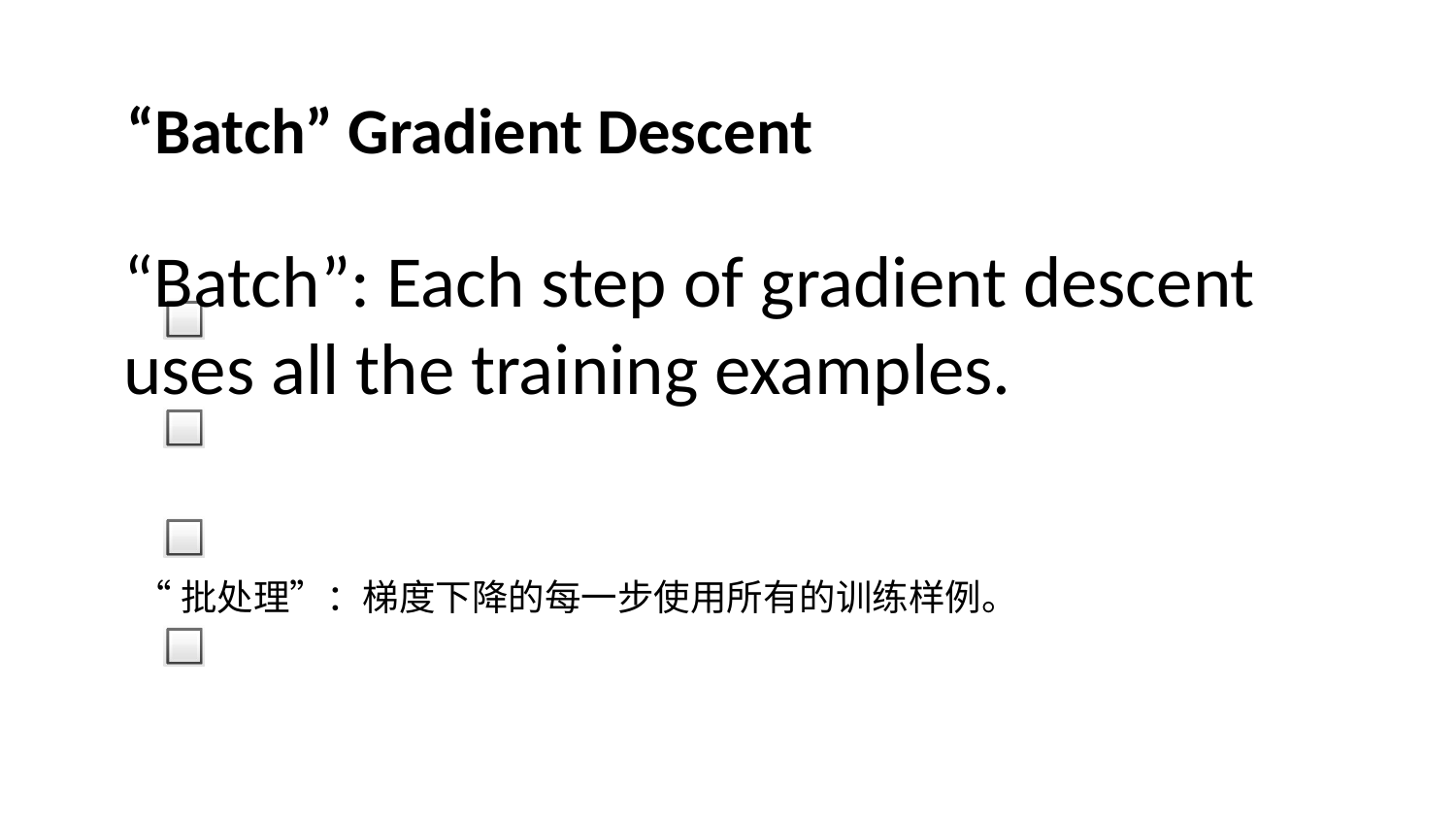

“Batch” Gradient Descent
“Batch”: Each step of gradient descent uses all the training examples.
“批处理”：梯度下降的每一步使用所有的训练样例。